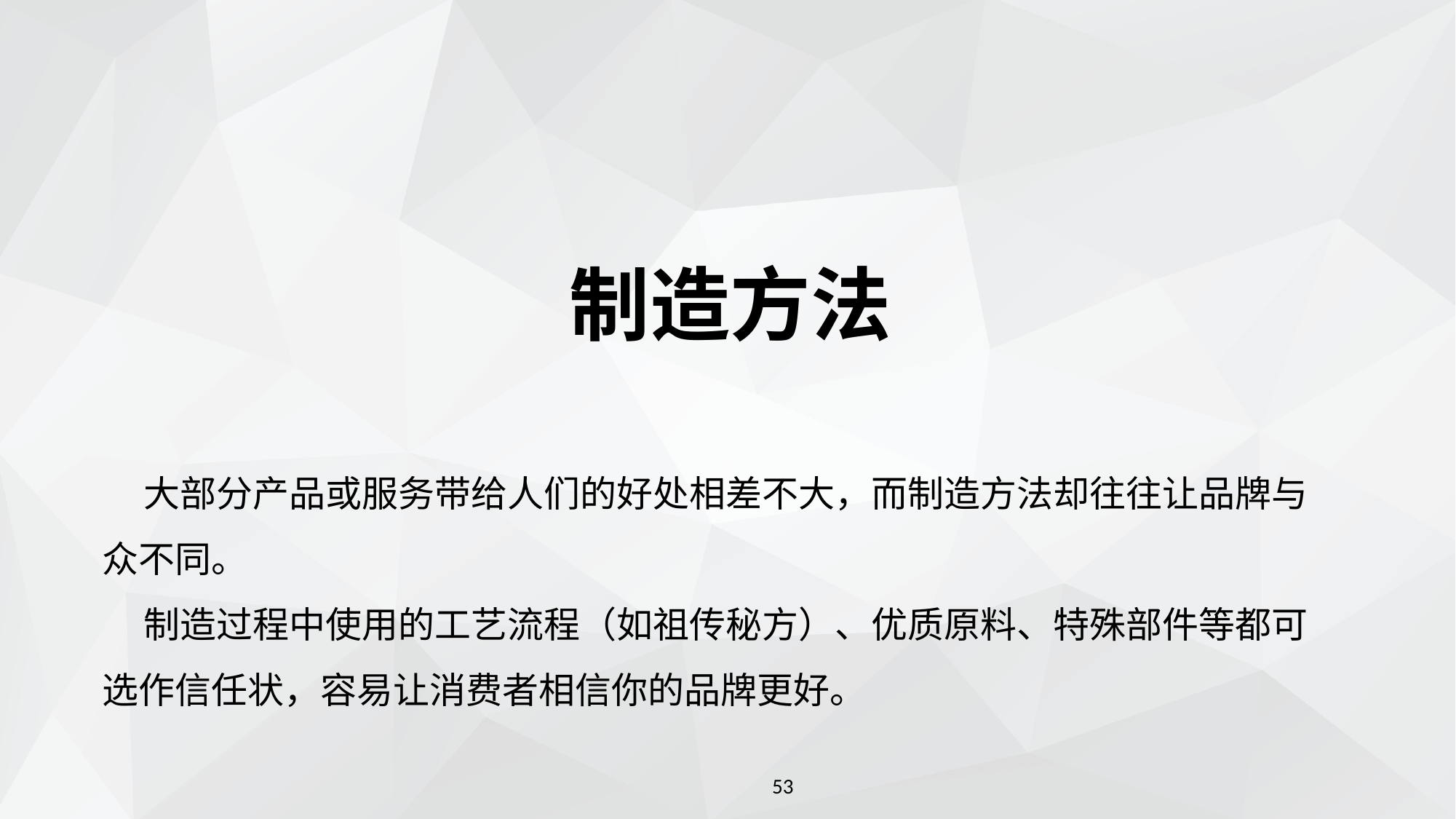

制造方法
    大部分产品或服务带给人们的好处相差不大，而制造方法却往往让品牌与众不同。
    制造过程中使用的工艺流程（如祖传秘方）、优质原料、特殊部件等都可选作信任状，容易让消费者相信你的品牌更好。

53